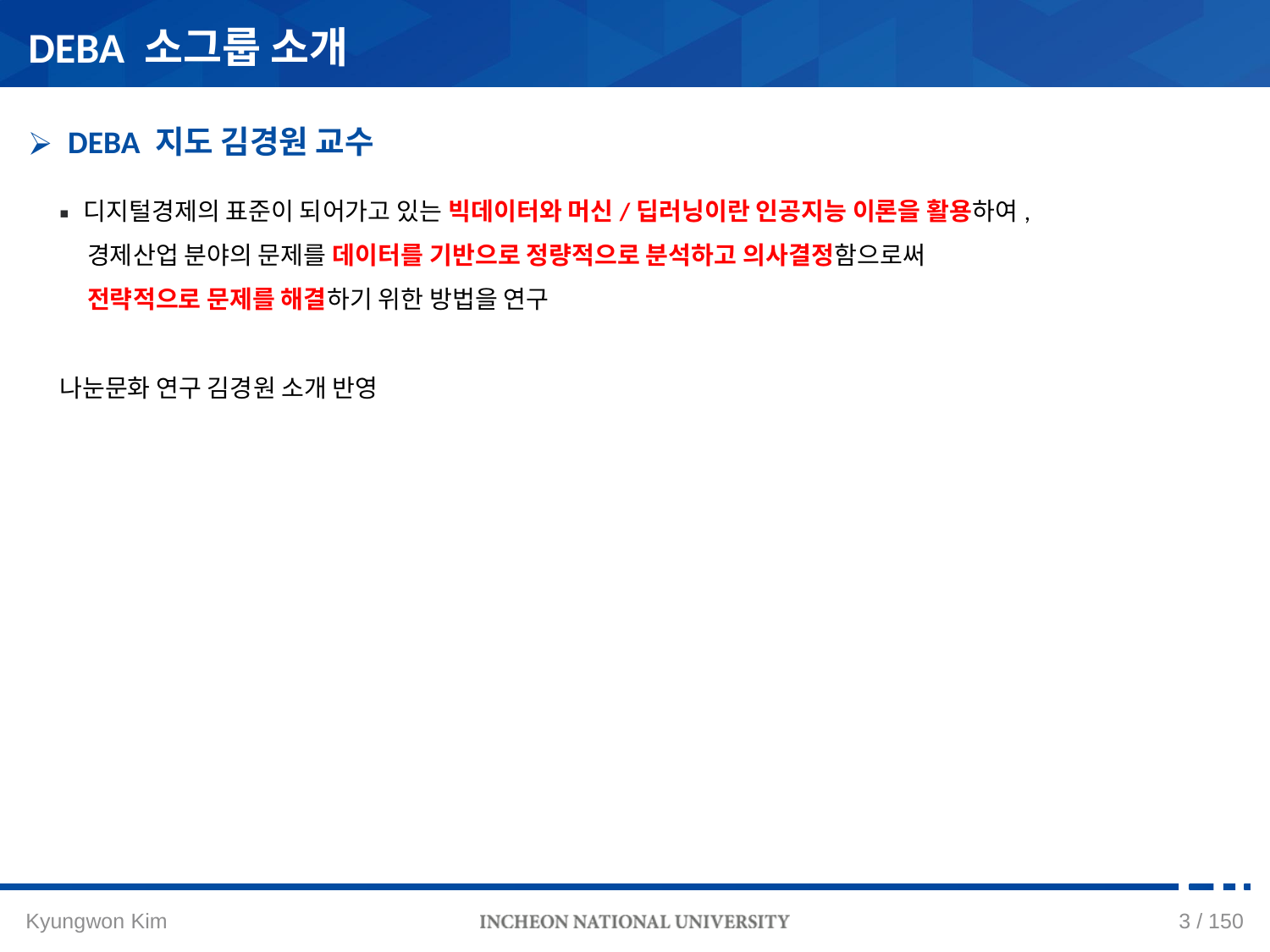

DEBA 소그룹 소개
DEBA 지도 김경원 교수
디지털경제의 표준이 되어가고 있는 빅데이터와 머신/딥러닝이란 인공지능 이론을 활용하여,
    경제산업 분야의 문제를 데이터를 기반으로 정량적으로 분석하고 의사결정함으로써
    전략적으로 문제를 해결하기 위한 방법을 연구

나눈문화 연구 김경원 소개 반영

3 / 150